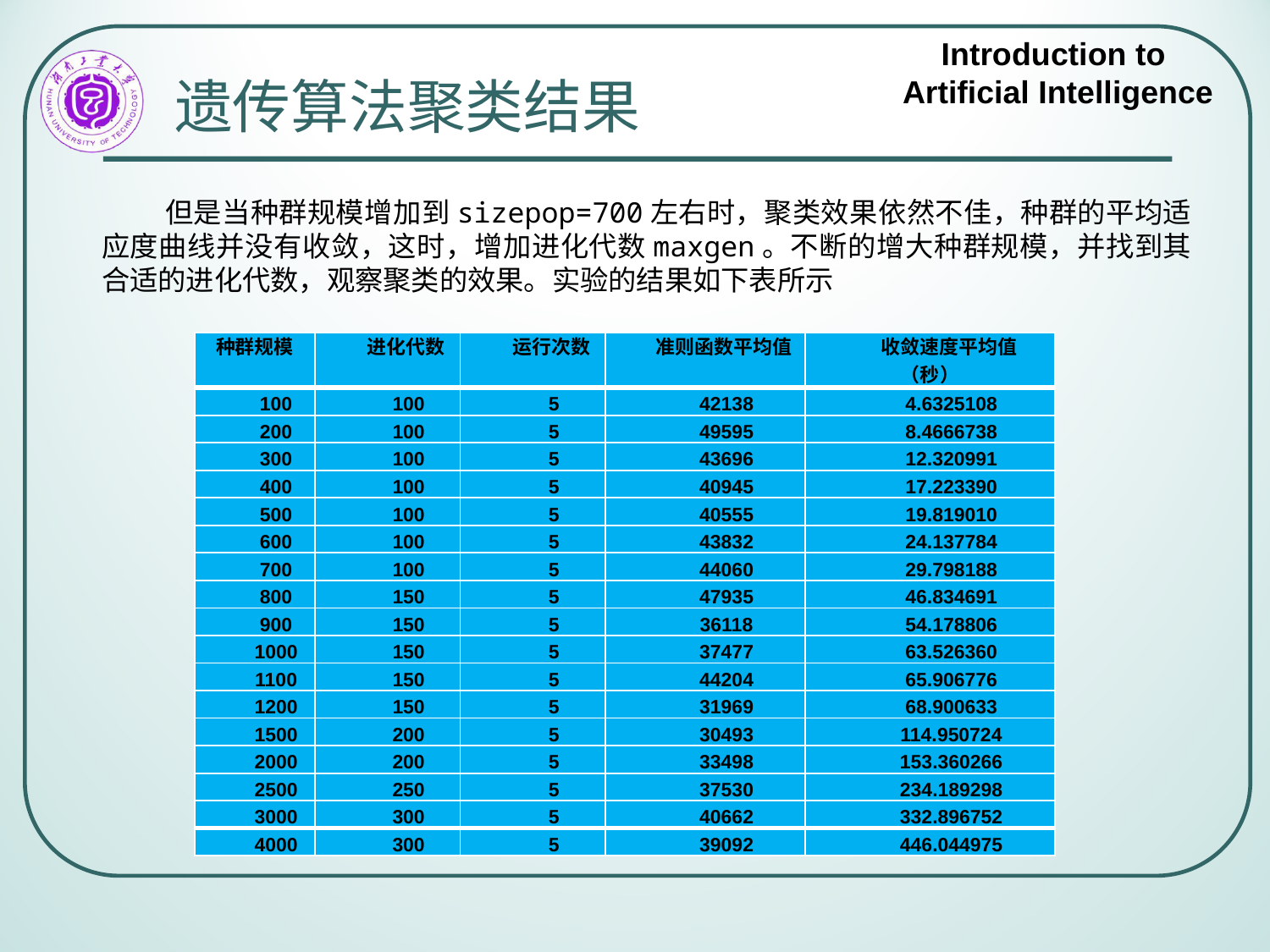

遗传算法聚类结果
但是当种群规模增加到sizepop=700左右时，聚类效果依然不佳，种群的平均适应度曲线并没有收敛，这时，增加进化代数maxgen。不断的增大种群规模，并找到其合适的进化代数，观察聚类的效果。实验的结果如下表所示
| 种群规模 | 进化代数 | 运行次数 | 准则函数平均值 | 收敛速度平均值（秒） |
| --- | --- | --- | --- | --- |
| 100 | 100 | 5 | 42138 | 4.6325108 |
| 200 | 100 | 5 | 49595 | 8.4666738 |
| 300 | 100 | 5 | 43696 | 12.320991 |
| 400 | 100 | 5 | 40945 | 17.223390 |
| 500 | 100 | 5 | 40555 | 19.819010 |
| 600 | 100 | 5 | 43832 | 24.137784 |
| 700 | 100 | 5 | 44060 | 29.798188 |
| 800 | 150 | 5 | 47935 | 46.834691 |
| 900 | 150 | 5 | 36118 | 54.178806 |
| 1000 | 150 | 5 | 37477 | 63.526360 |
| 1100 | 150 | 5 | 44204 | 65.906776 |
| 1200 | 150 | 5 | 31969 | 68.900633 |
| 1500 | 200 | 5 | 30493 | 114.950724 |
| 2000 | 200 | 5 | 33498 | 153.360266 |
| 2500 | 250 | 5 | 37530 | 234.189298 |
| 3000 | 300 | 5 | 40662 | 332.896752 |
| 4000 | 300 | 5 | 39092 | 446.044975 |